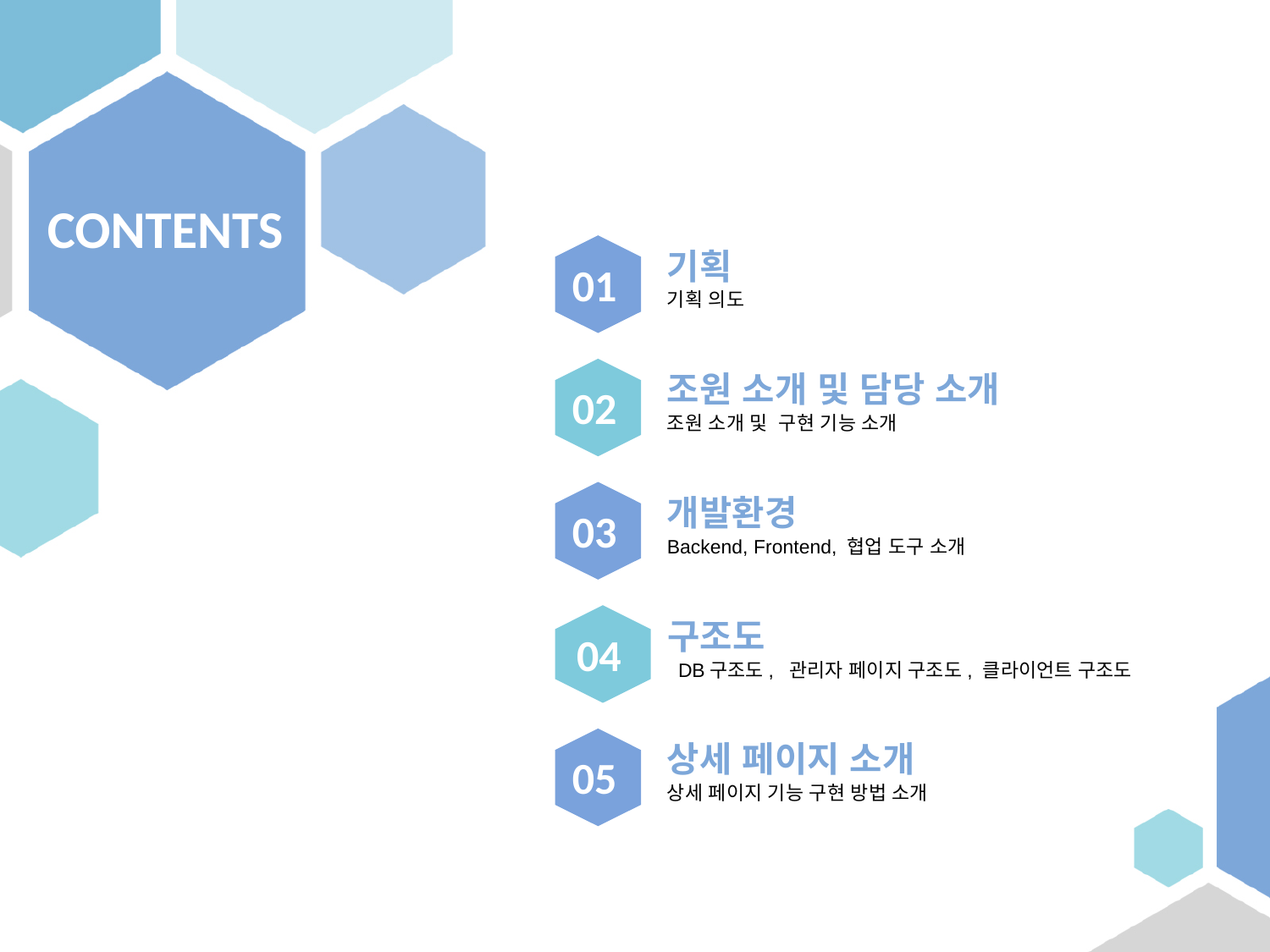

CONTENTS
기획

01
기획 의도
조원 소개 및 담당 소개

02
조원 소개 및  구현 기능 소개
개발환경

03
Backend, Frontend, 협업 도구 소개

구조도
04
DB구조도,  관리자 페이지 구조도, 클라이언트 구조도
상세 페이지 소개

05
상세 페이지 기능 구현 방법 소개